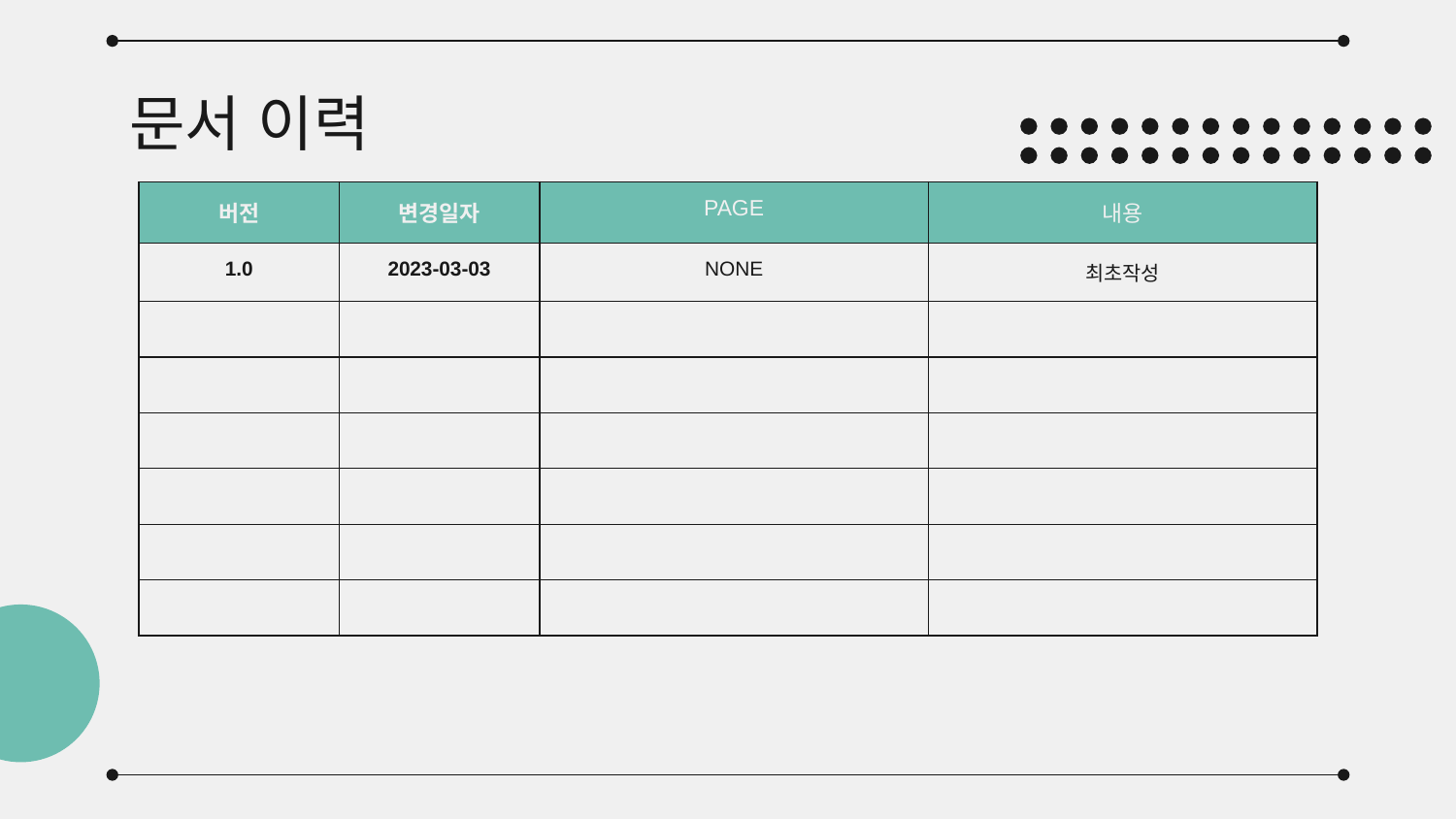

# 문서 이력

| 버전 | 변경일자 | PAGE | 내용 |
| --- | --- | --- | --- |
| 1.0 | 2023-03-03 | NONE | 최초작성 |
|  |  |  |  |
|  |  |  |  |
|  |  |  |  |
|  |  |  |  |
|  |  |  |  |
|  |  |  |  |